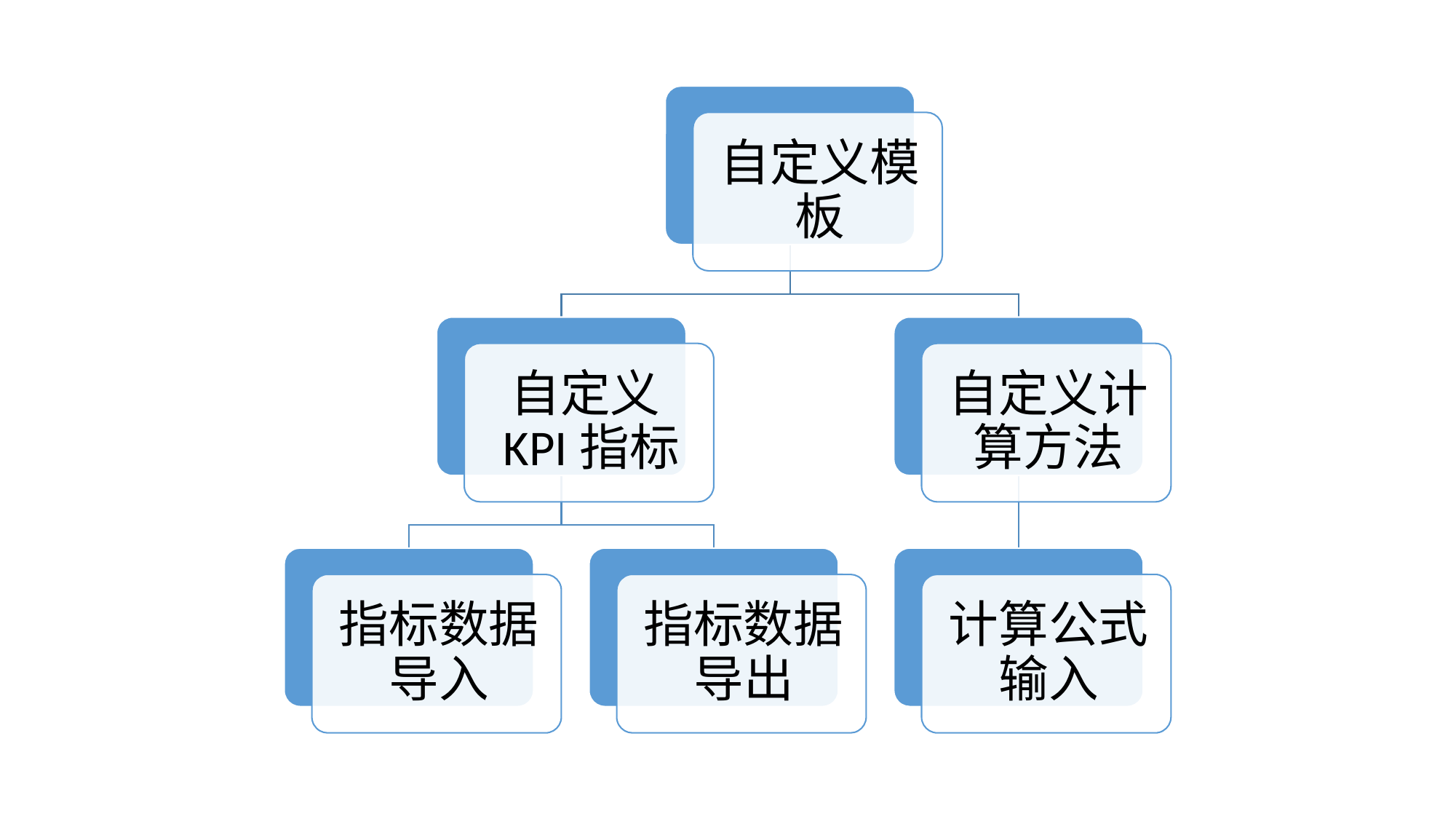

自定义模板
自定义KPI指标
指标数据导入
指标数据导出
自定义计算方法
计算公式输入